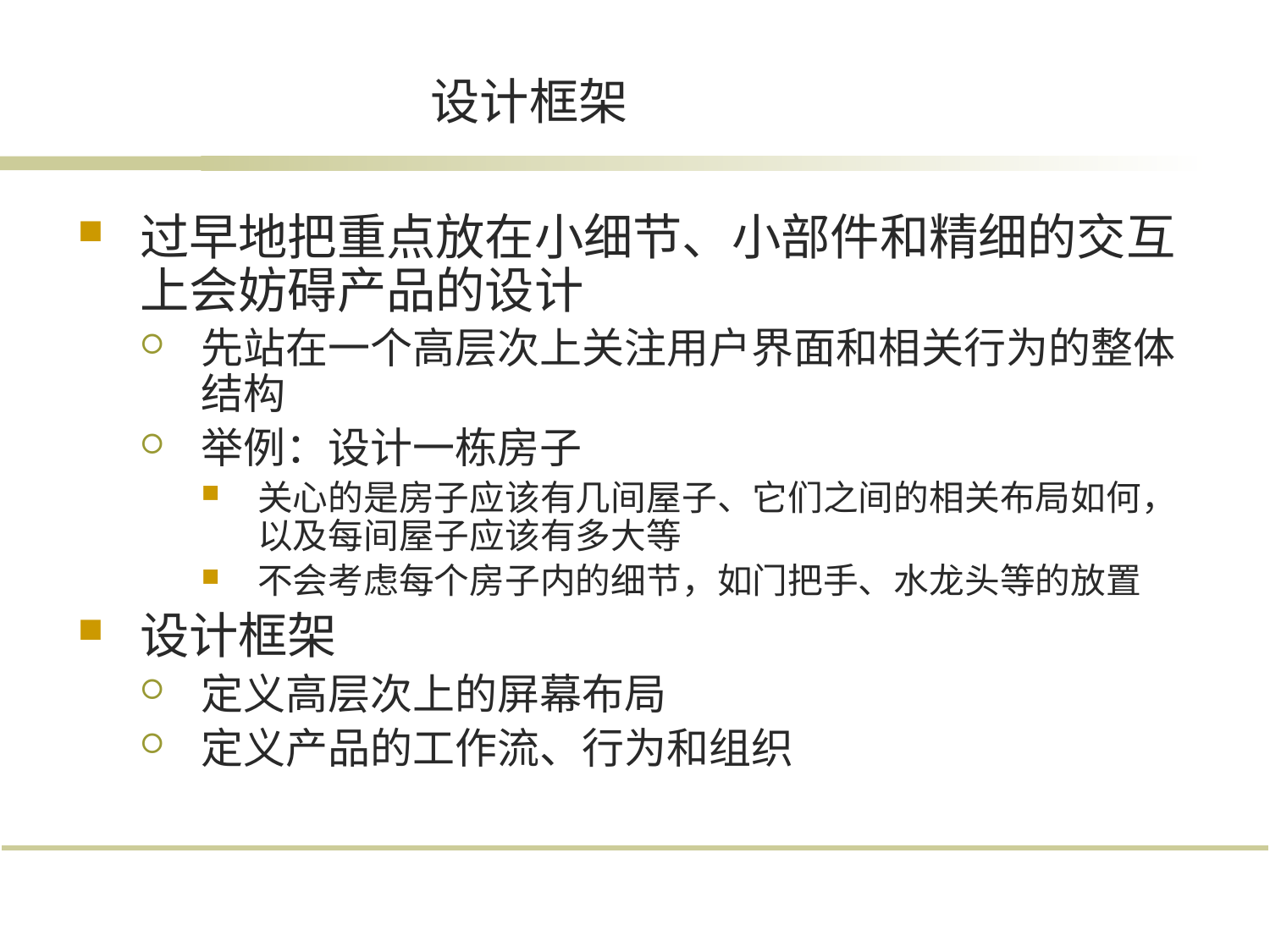

# 设计框架
过早地把重点放在小细节、小部件和精细的交互上会妨碍产品的设计
先站在一个高层次上关注用户界面和相关行为的整体结构
举例：设计一栋房子
关心的是房子应该有几间屋子、它们之间的相关布局如何，以及每间屋子应该有多大等
不会考虑每个房子内的细节，如门把手、水龙头等的放置
设计框架
定义高层次上的屏幕布局
定义产品的工作流、行为和组织